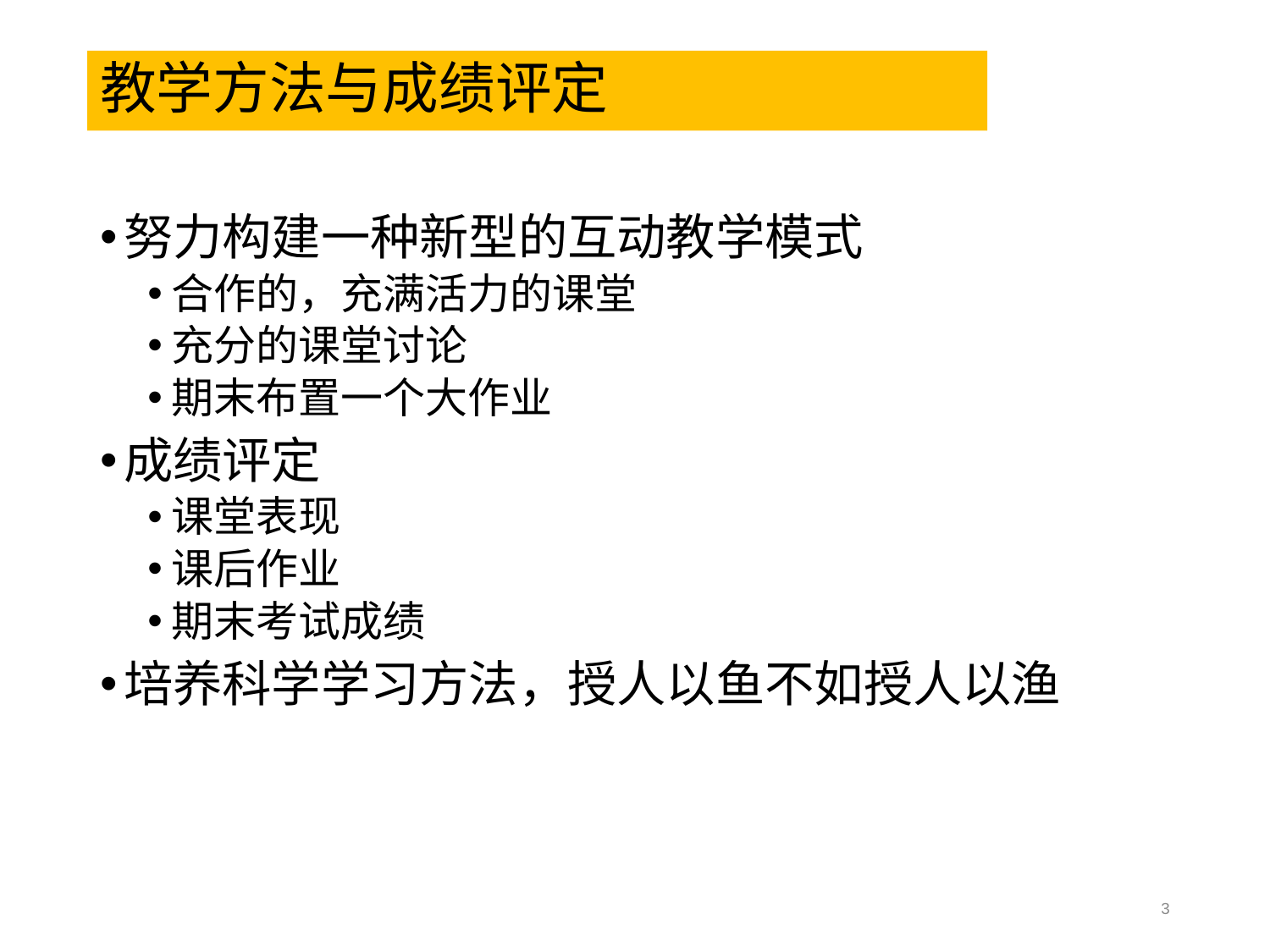

# 教学方法与成绩评定
努力构建一种新型的互动教学模式
合作的，充满活力的课堂
充分的课堂讨论
期末布置一个大作业
成绩评定
课堂表现
课后作业
期末考试成绩
培养科学学习方法，授人以鱼不如授人以渔
3